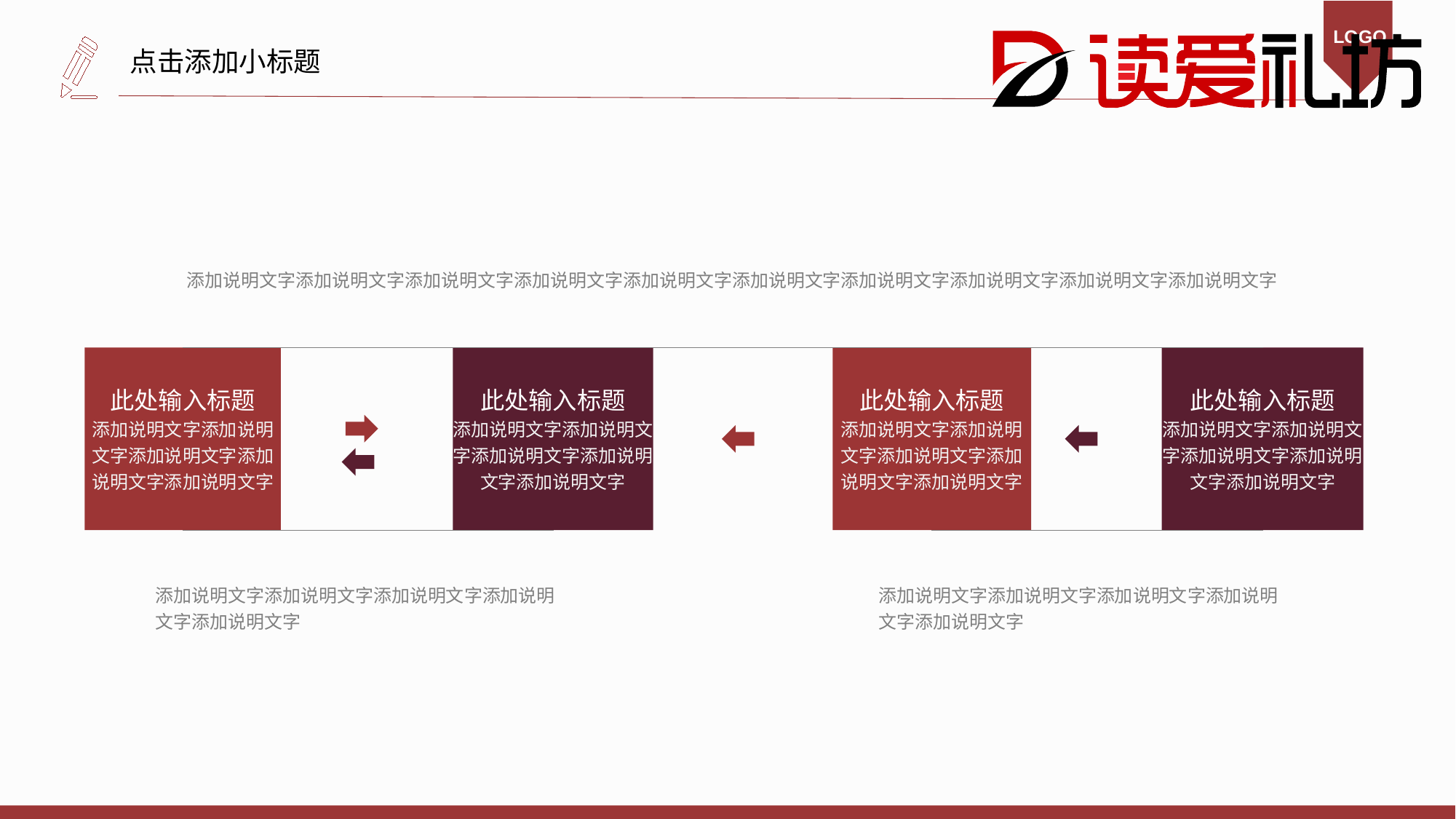

LOGO

点击添加小标题
添加说明文字添加说明文字添加说明文字添加说明文字添加说明文字添加说明文字添加说明文字添加说明文字添加说明文字添加说明文字

此处输入标题
添加说明文字添加说明文字添加说明文字添加说明文字添加说明文字
此处输入标题
添加说明文字添加说明文字添加说明文字添加说明文字添加说明文字
此处输入标题
添加说明文字添加说明文字添加说明文字添加说明文字添加说明文字
此处输入标题
添加说明文字添加说明文字添加说明文字添加说明文字添加说明文字

添加说明文字添加说明文字添加说明文字添加说明文字添加说明文字
添加说明文字添加说明文字添加说明文字添加说明文字添加说明文字